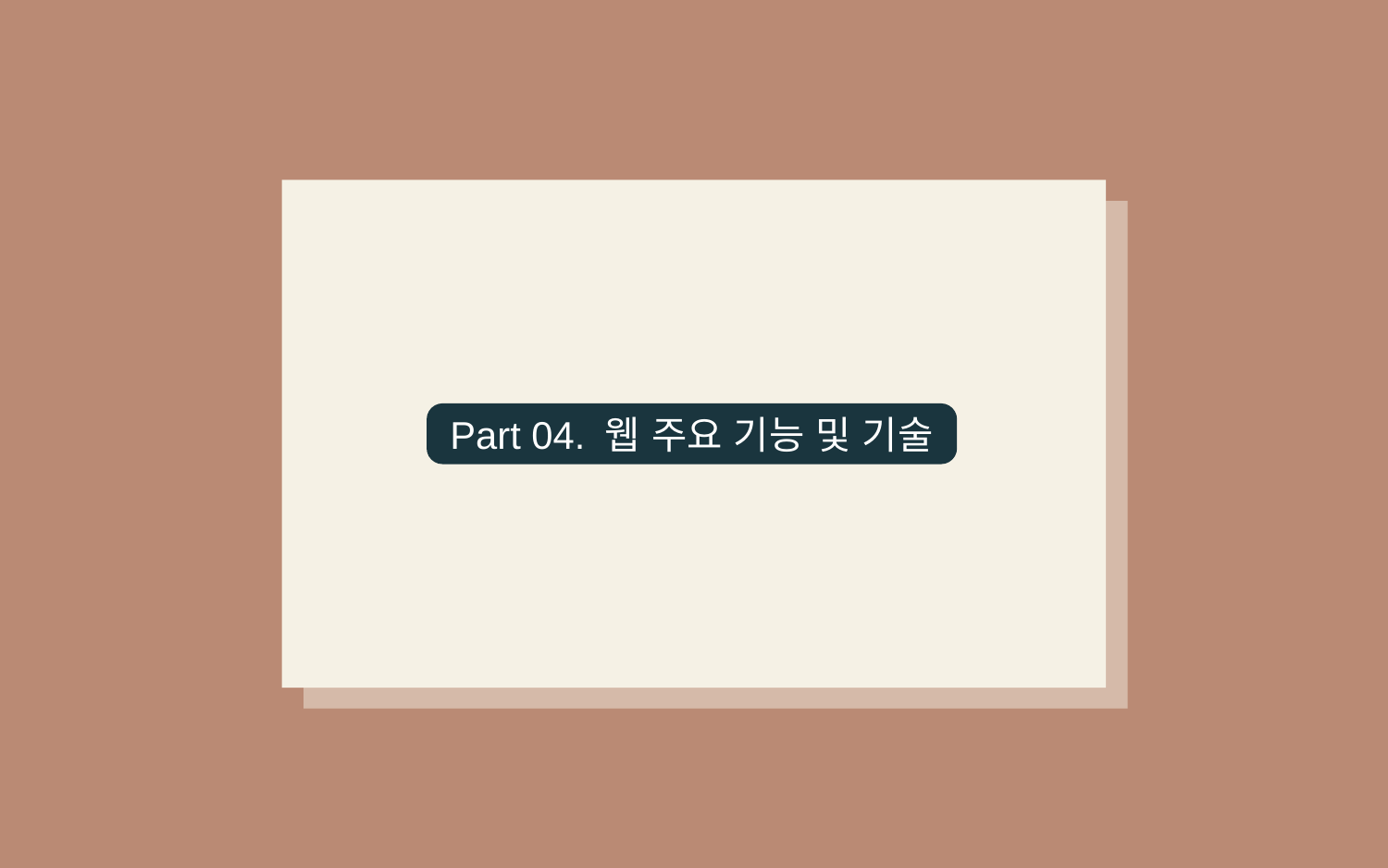

Part 04. 웹 주요 기능 및 기술